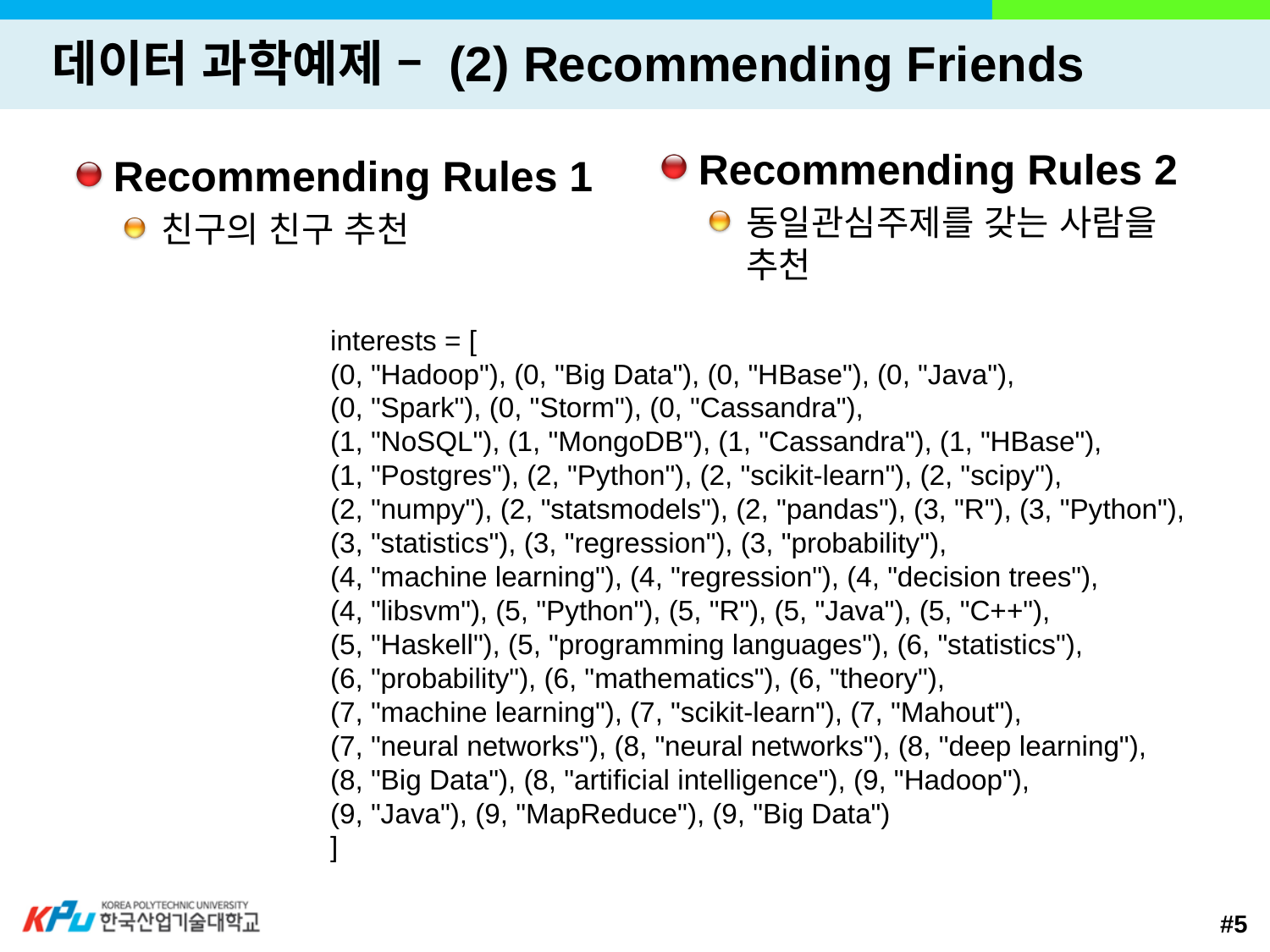

# 데이터 과학예제 – (2) Recommending Friends
Recommending Rules 2
동일관심주제를 갖는 사람을 추천
Recommending Rules 1
친구의 친구 추천
interests = [
(0, "Hadoop"), (0, "Big Data"), (0, "HBase"), (0, "Java"),
(0, "Spark"), (0, "Storm"), (0, "Cassandra"),
(1, "NoSQL"), (1, "MongoDB"), (1, "Cassandra"), (1, "HBase"),
(1, "Postgres"), (2, "Python"), (2, "scikit-learn"), (2, "scipy"),
(2, "numpy"), (2, "statsmodels"), (2, "pandas"), (3, "R"), (3, "Python"),
(3, "statistics"), (3, "regression"), (3, "probability"),
(4, "machine learning"), (4, "regression"), (4, "decision trees"),
(4, "libsvm"), (5, "Python"), (5, "R"), (5, "Java"), (5, "C++"),
(5, "Haskell"), (5, "programming languages"), (6, "statistics"),
(6, "probability"), (6, "mathematics"), (6, "theory"),
(7, "machine learning"), (7, "scikit-learn"), (7, "Mahout"),
(7, "neural networks"), (8, "neural networks"), (8, "deep learning"),
(8, "Big Data"), (8, "artificial intelligence"), (9, "Hadoop"),
(9, "Java"), (9, "MapReduce"), (9, "Big Data")
]